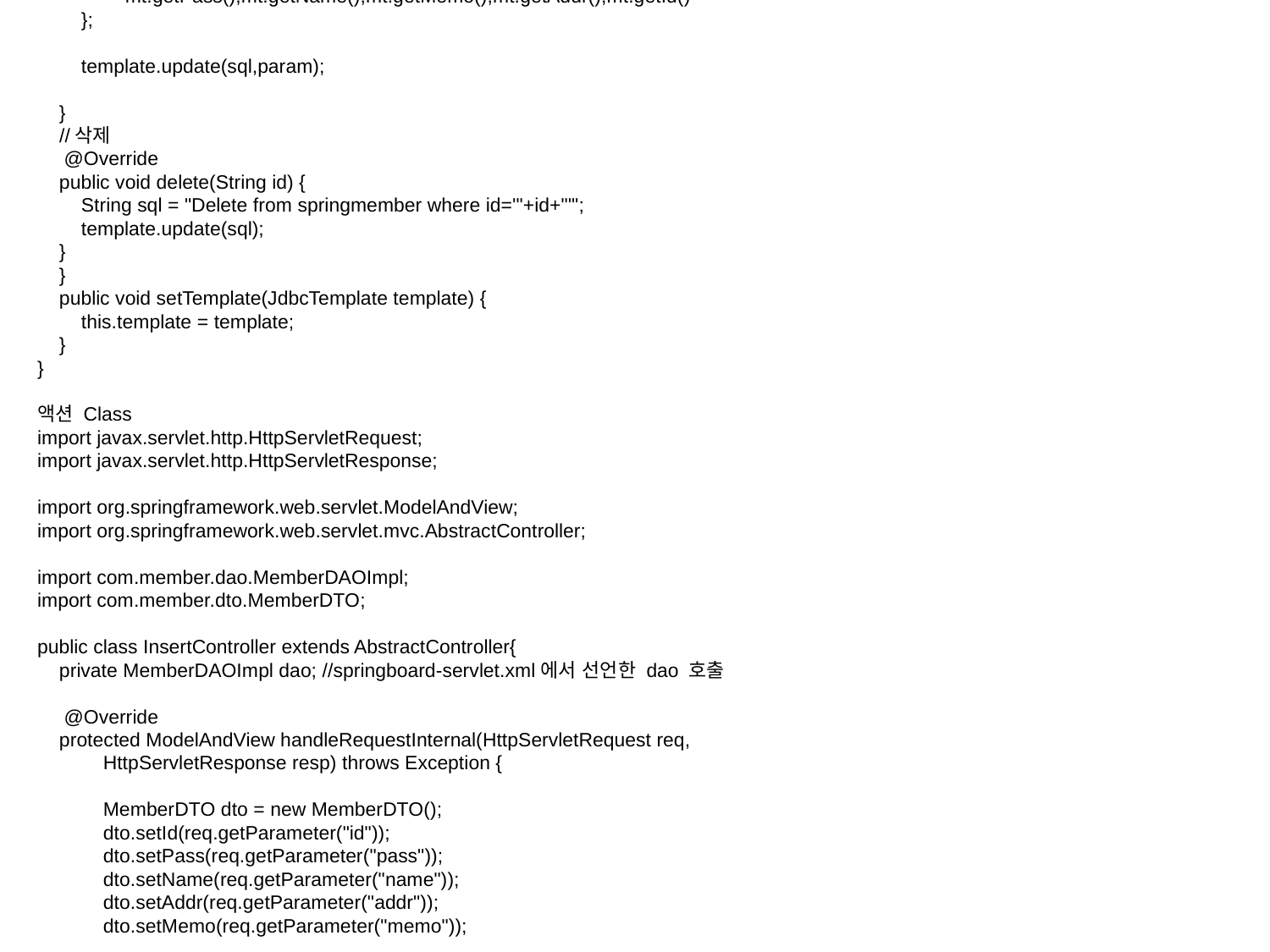

인터페이스 DAO

import java.util.List;
import com.member.dto.MemberDTO;
public interface MemberDAO {
    public void insert(MemberDTO mt); //추가
    
    public MemberDTO view(String id); // 상세보기
    
    public List getMemberList(); //전체보기
    
    public void update(MemberDTO mt); //수정
    
    public void delete(String id); //삭제
    
}
클래스 DAOImpl

import java.sql.ResultSet;
import java.sql.SQLException;
import java.util.List;
import org.springframework.jdbc.core.JdbcTemplate;
import org.springframework.jdbc.core.RowMapper;
import com.member.dto.MemberDTO;
public class MemberDAOImpl implements MemberDAO{
    private JdbcTemplate template;
    
    @Override
    public void insert(MemberDTO mt) {
        String sql="insert into springmember values(?,?,?,?,?,sysdate)";
        
        //?에 담기위한  오브젝트 배열 생성
        Object[] param = new Object[]{
                mt.getId(),mt.getPass(),mt.getName(),mt.getAddr(),mt.getMemo()
        };
        
        template.update(sql,param);
    }
    @Override
    public MemberDTO view(String id) {
        //sql 작성
        String sql = "Select * from springmember where id='"+id+"'";
        //dao에서 사용했던 rs를 사용하기 위해서는 RowMapper라는 객체(인터페이스)를 선언해야 한다.
        MemberDTO dto = template.queryForObject(sql, new RowMapper<MemberDTO>(){
            
            //RowMapper 객체에는 ResultSet 객체가 들어 있다.
            //rs.String 이나 rs.int 등으로 값을 받아오고 return에 돌려줄 값을 적으면 된다.
            @Override
            public MemberDTO mapRow(ResultSet rs, int arg1)
                    throws SQLException {
                
                    MemberDTO dto = new MemberDTO();
                    dto.setId(rs.getString("id"));
                    dto.setName(rs.getString("name"));
                    dto.setPass(rs.getString("pass"));
                    dto.setAddr(rs.getString("addr"));
                    dto.setMemo(rs.getString("memo"));
                    dto.setRegdate(rs.getString("regdate"));
                    return dto;
            }
            
        });
        
        return dto;
    }
    
    @Override
    public List<MemberDTO> getMemberList() {
        //sql 작성
        String sql ="select * from springmember";
        
        List<MemberDTO> lists = template.query(sql,
                new RowMapper<MemberDTO>(){
                    @Override
                    public MemberDTO mapRow(ResultSet rs, int arg1)
                            throws SQLException {
                            MemberDTO dto = new MemberDTO();
                            dto.setId(rs.getString("id"));
                            dto.setName(rs.getString("name"));
                            dto.setPass(rs.getString("pass"));
                            dto.setAddr(rs.getString("addr"));
                            dto.setMemo(rs.getString("memo"));
                            dto.setRegdate(rs.getString("regdate"));
                            
                        return dto;
                    }
        });
        return lists;
    }
//수정
    @Override
    public void update(MemberDTO mt) {
        
        String sql = "update springmember set pass=?, name=?, memo=?, addr=? where id=?";
        
        Object[] param = new Object[]{
                mt.getPass(),mt.getName(),mt.getMemo(),mt.getAddr(),mt.getId()
        };
        
        template.update(sql,param);
        
    }
    //삭제
    @Override
    public void delete(String id) {
        String sql = "Delete from springmember where id='"+id+"'";
        template.update(sql);
    }
    }
    public void setTemplate(JdbcTemplate template) {
        this.template = template;
    }
}
액션 Class
import javax.servlet.http.HttpServletRequest;
import javax.servlet.http.HttpServletResponse;
import org.springframework.web.servlet.ModelAndView;
import org.springframework.web.servlet.mvc.AbstractController;
import com.member.dao.MemberDAOImpl;
import com.member.dto.MemberDTO;
public class InsertController extends AbstractController{
    private MemberDAOImpl dao; //springboard-servlet.xml에서 선언한 dao 호출
    
    @Override
    protected ModelAndView handleRequestInternal(HttpServletRequest req,
            HttpServletResponse resp) throws Exception {
            
            MemberDTO dto = new MemberDTO();
            dto.setId(req.getParameter("id"));
            dto.setPass(req.getParameter("pass"));
            dto.setName(req.getParameter("name"));
            dto.setAddr(req.getParameter("addr"));
            dto.setMemo(req.getParameter("memo"));
            
            //dao에 있는 SQL 메서드 호출
            dao.insert(dto);
            
        //디폴트로 Dispatcher를 redirect 형태로 전송 하는 방법
        return new ModelAndView("redirect:memberList.do");
    }
    //springboard-servlet.xml에서 선언한 dao를 가져오는 setter
    public void setDao(MemberDAOImpl dao) {
        this.dao = dao;
    }
}​

[출처] Spring JDBC Template|작성자 키시니쿠